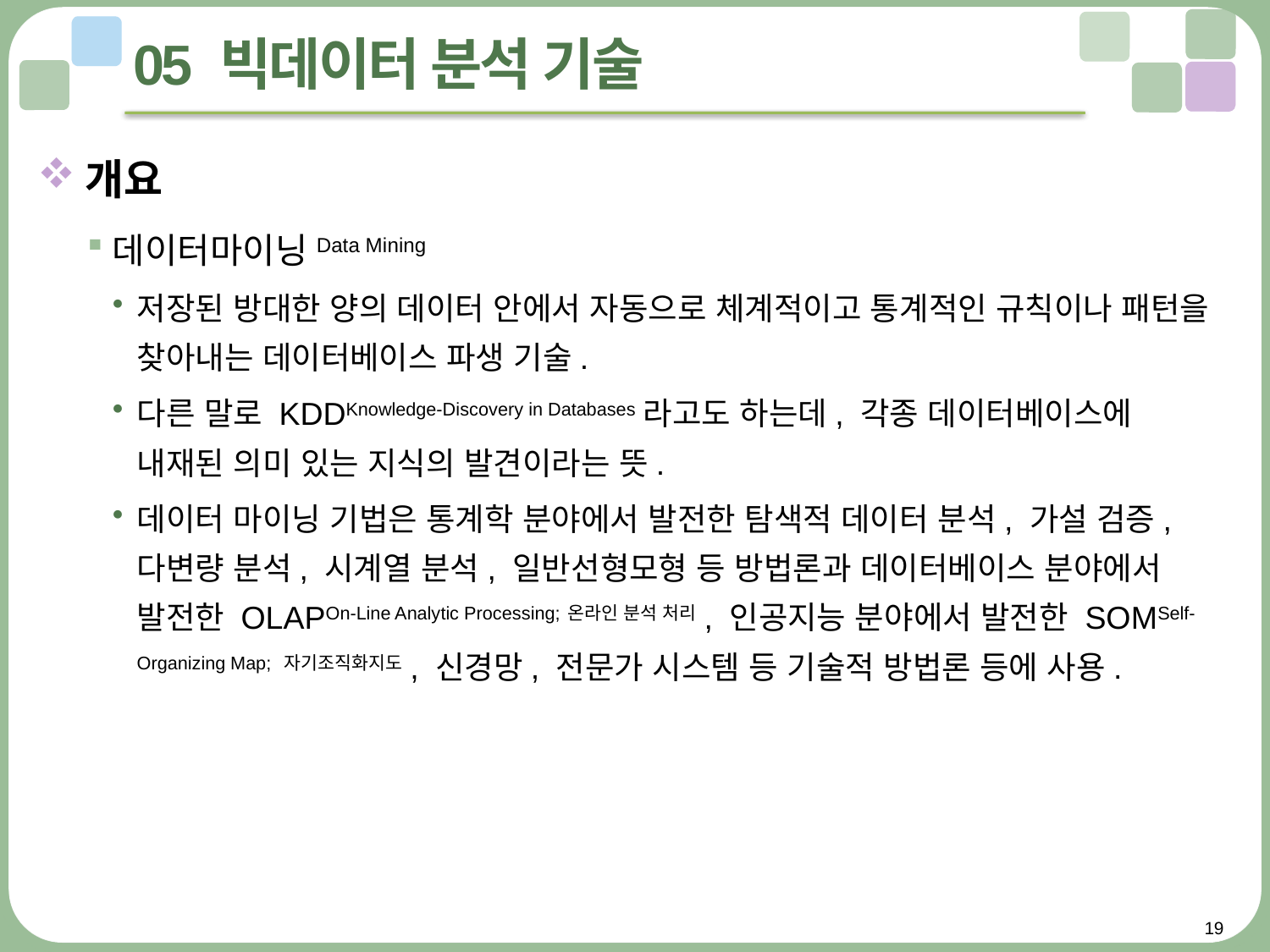

# 05 빅데이터 분석 기술
개요
데이터마이닝Data Mining
저장된 방대한 양의 데이터 안에서 자동으로 체계적이고 통계적인 규칙이나 패턴을 찾아내는 데이터베이스 파생 기술.
다른 말로 KDDKnowledge-Discovery in Databases라고도 하는데, 각종 데이터베이스에 내재된 의미 있는 지식의 발견이라는 뜻.
데이터 마이닝 기법은 통계학 분야에서 발전한 탐색적 데이터 분석, 가설 검증, 다변량 분석, 시계열 분석, 일반선형모형 등 방법론과 데이터베이스 분야에서 발전한 OLAPOn-Line Analytic Processing;온라인 분석 처리, 인공지능 분야에서 발전한 SOMSelf-Organizing Map; 자기조직화지도, 신경망, 전문가 시스템 등 기술적 방법론 등에 사용.